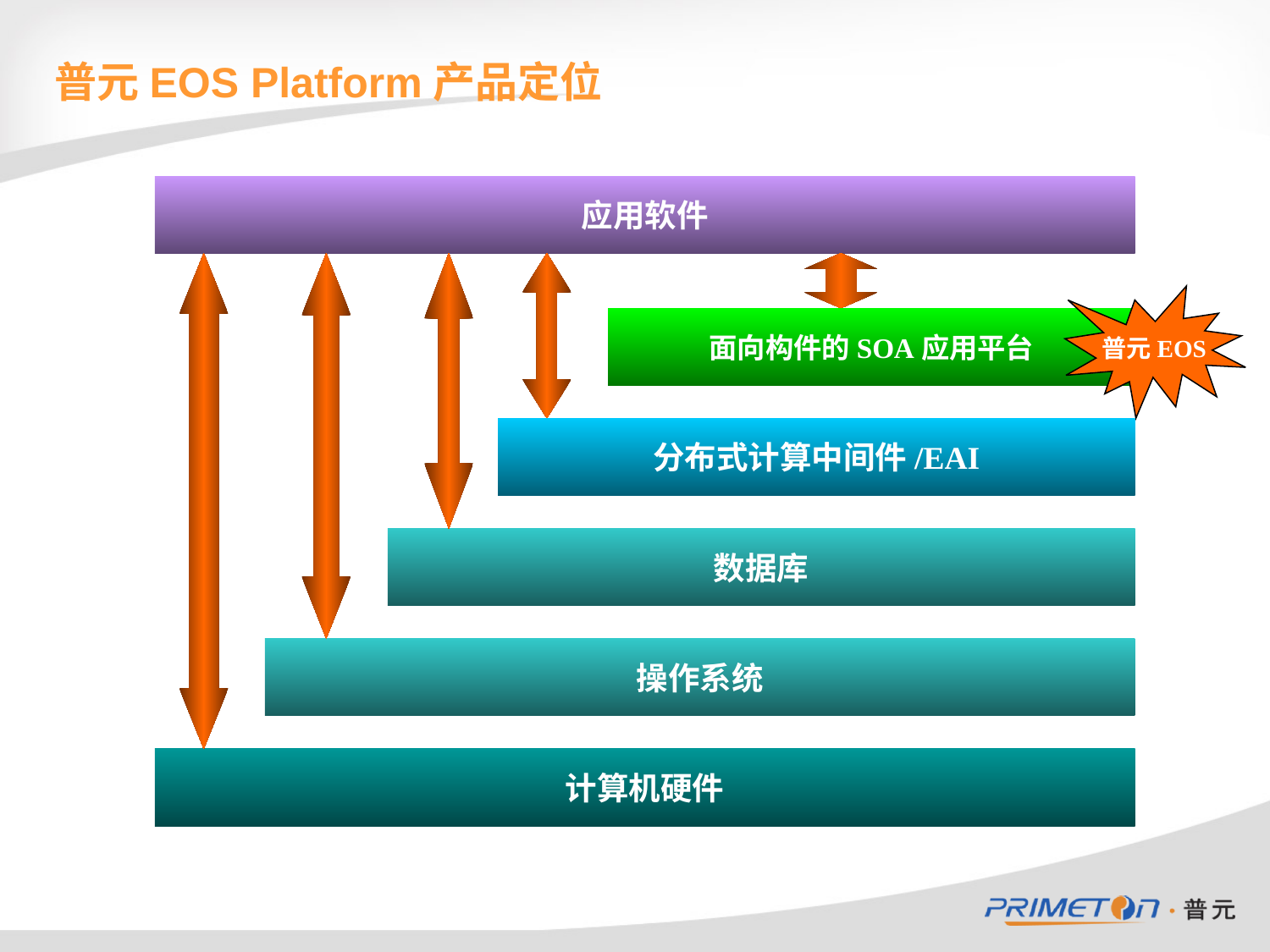

普元EOS Platform产品定位
应用软件

面向构件的SOA应用平台
分布式计算中间件/EAI
数据库
操作系统
计算机硬件
普元EOS
面向应用，承接技术